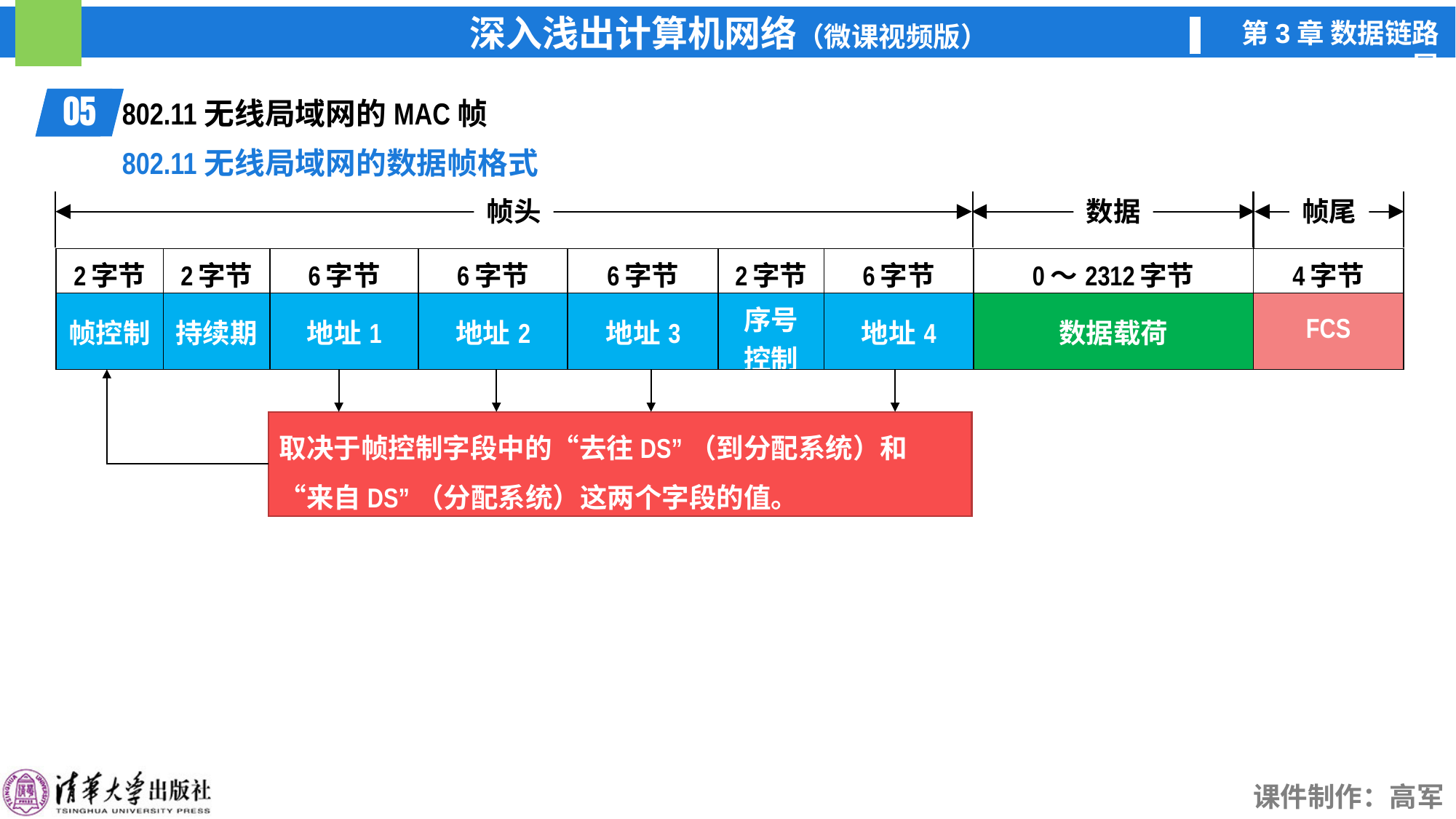

01
802.11无线局域网的MAC帧
05
802.11无线局域网的数据帧格式
帧头
数据
帧尾
| 2字节 | 2字节 | 6字节 | 6字节 | 6字节 | 2字节 | 6字节 | 0～2312字节 | 4字节 |
| --- | --- | --- | --- | --- | --- | --- | --- | --- |
| 帧控制 | 持续期 | 地址1 | 地址2 | 地址3 | 序号 控制 | 地址4 | 数据载荷 | FCS |
取决于帧控制字段中的“去往DS”（到分配系统）和“来自DS”（分配系统）这两个字段的值。